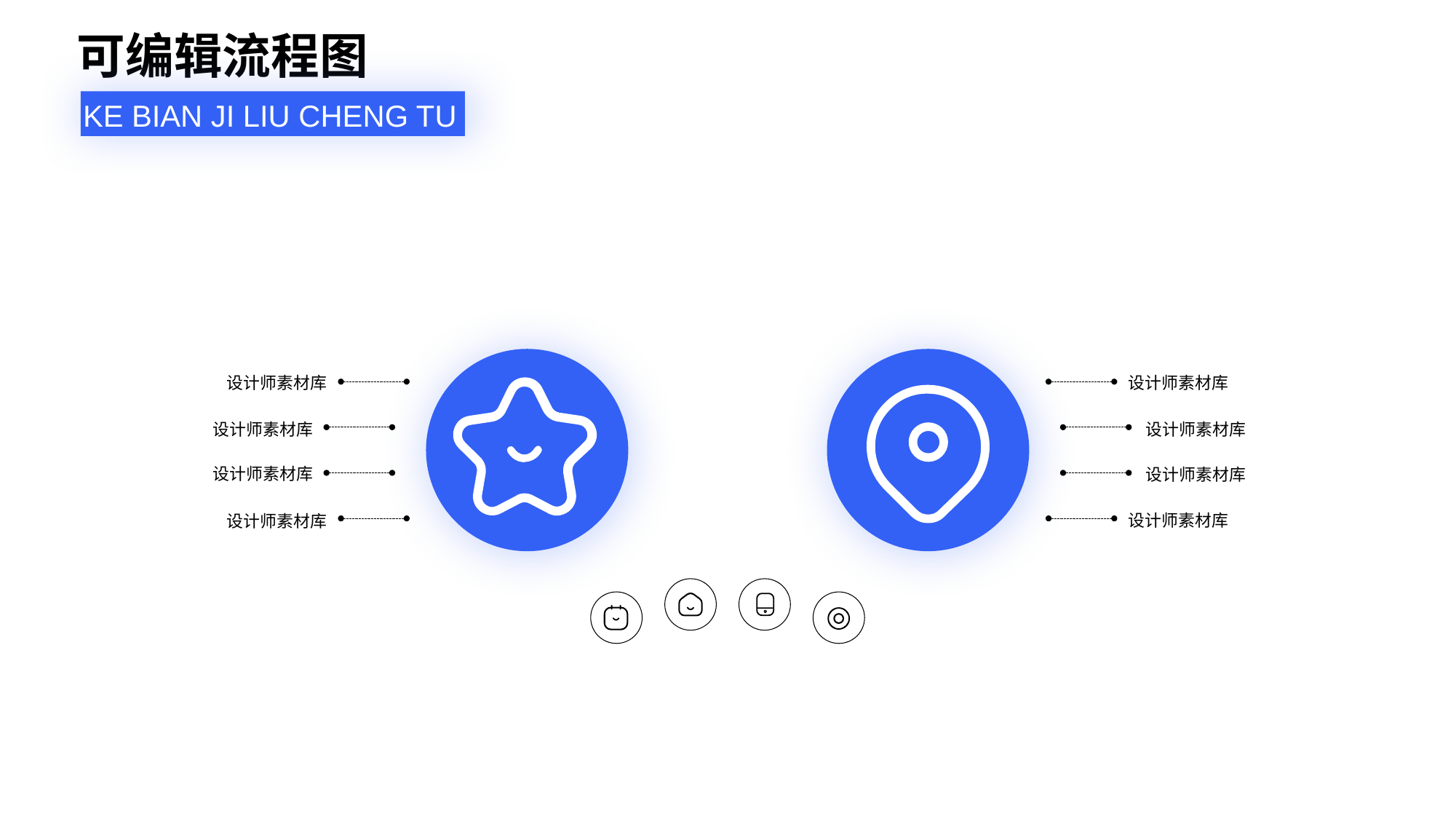

可编辑流程图
KE BIAN JI LIU CHENG TU

设计师素材库
设计师素材库

设计师素材库
设计师素材库

设计师素材库
设计师素材库

设计师素材库
设计师素材库